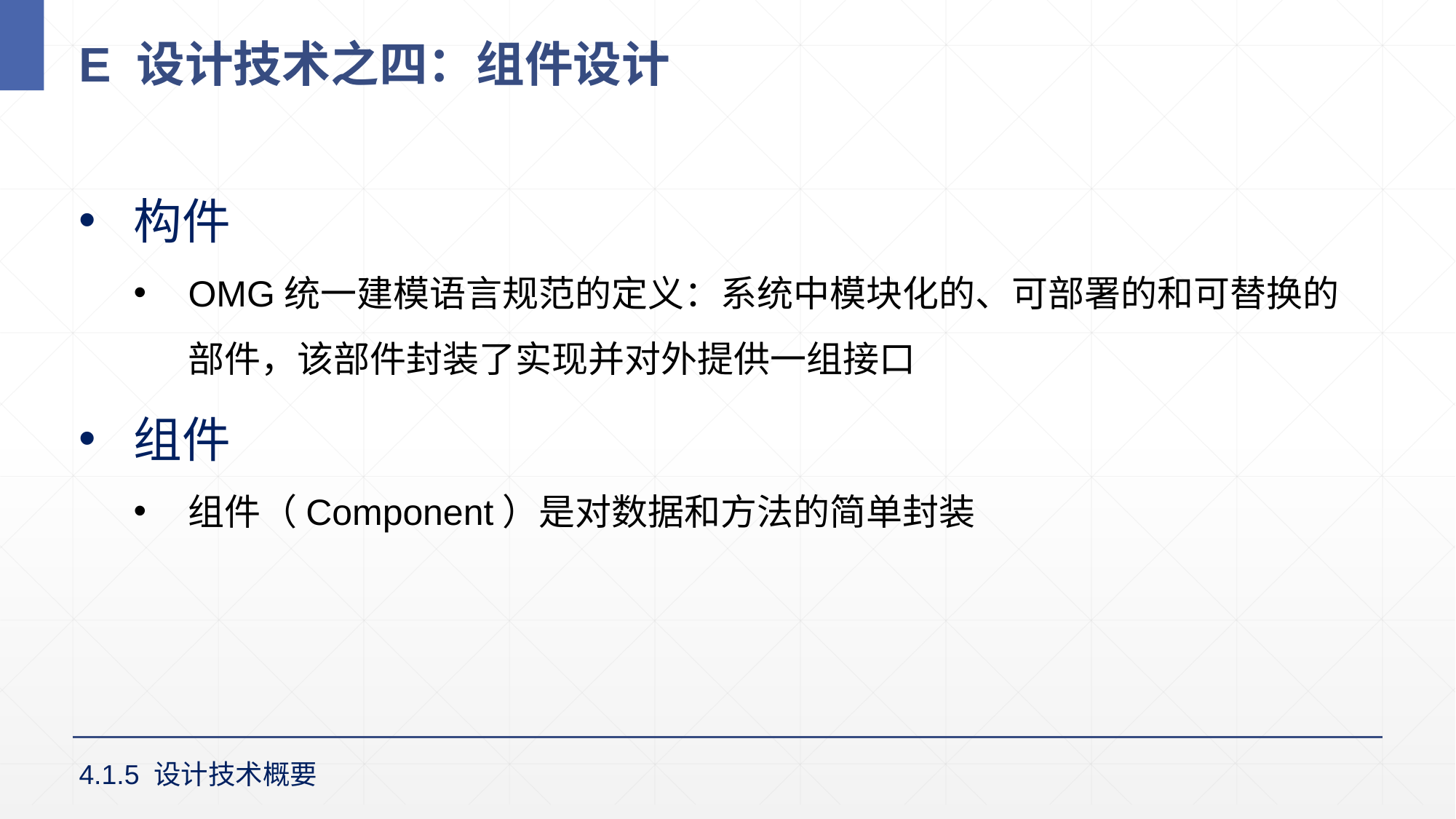

# E 设计技术之四：组件设计
构件
OMG统一建模语言规范的定义：系统中模块化的、可部署的和可替换的部件，该部件封装了实现并对外提供一组接口
组件
组件（Component）是对数据和方法的简单封装
4.1.5 设计技术概要